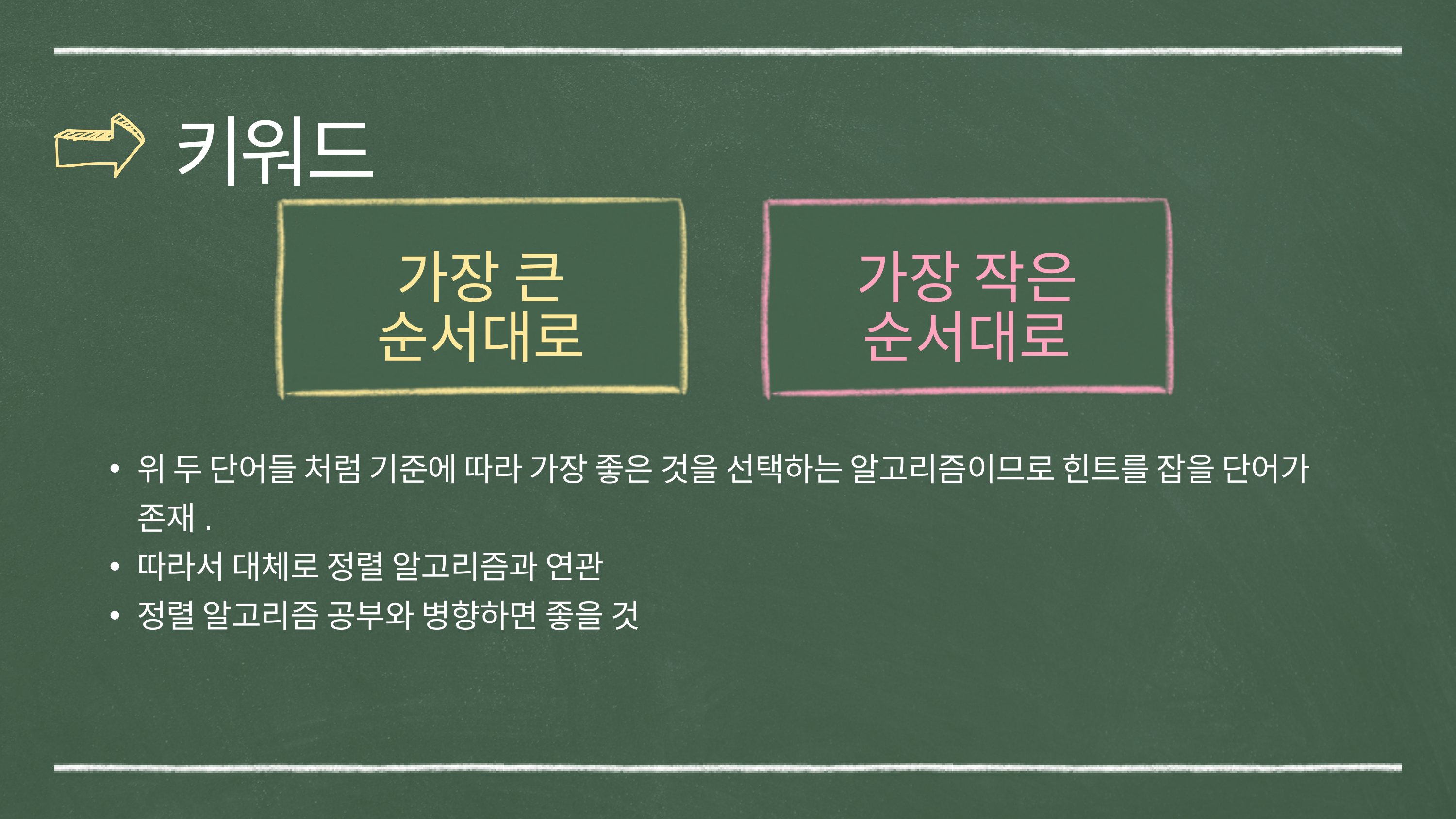

키워드

가장 큰 순서대로
가장 작은 순서대로
위 두 단어들 처럼 기준에 따라 가장 좋은 것을 선택하는 알고리즘이므로 힌트를 잡을 단어가 존재.
따라서 대체로 정렬 알고리즘과 연관
정렬 알고리즘 공부와 병향하면 좋을 것